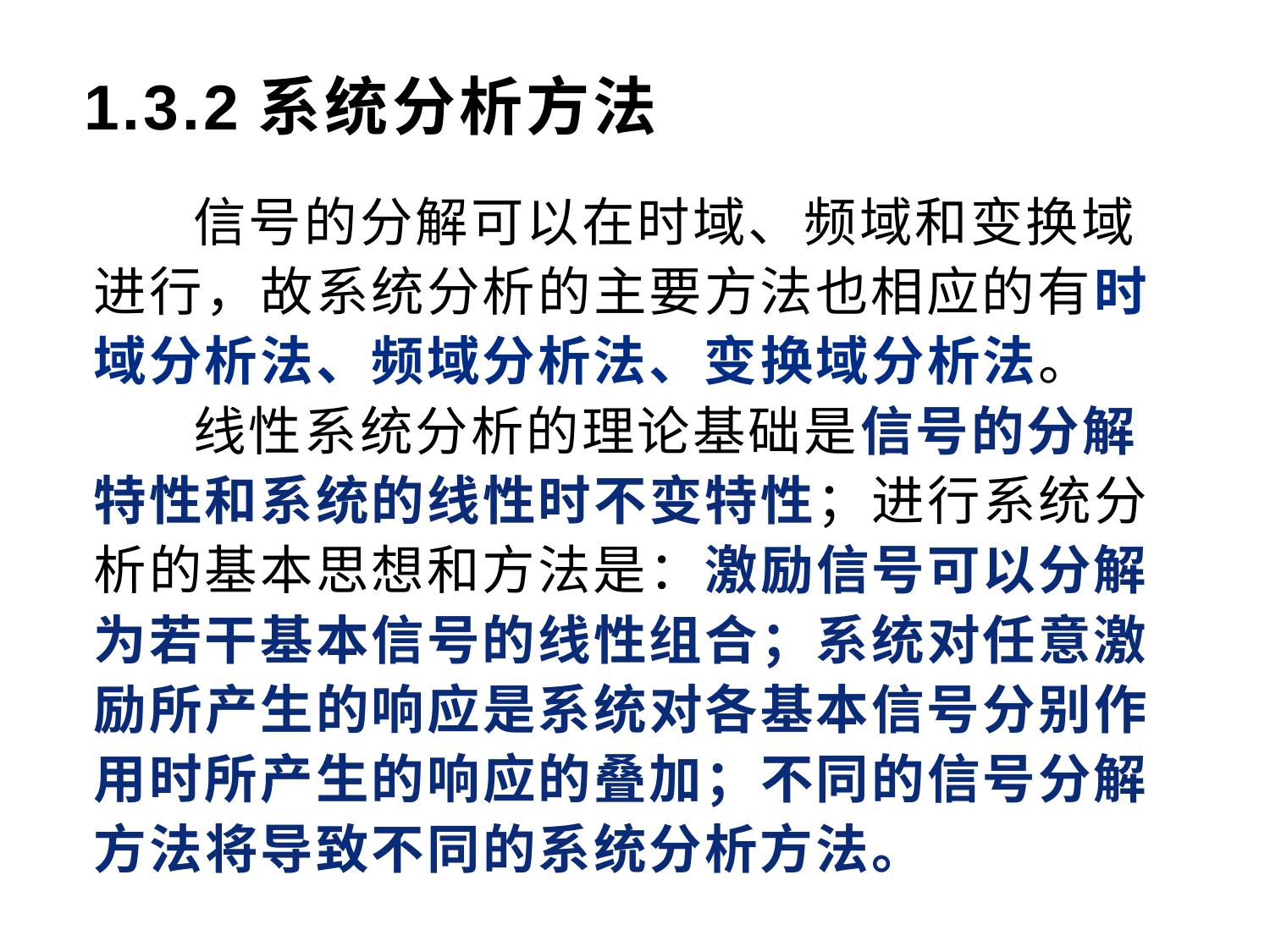

# 1.3.2系统分析方法
      信号的分解可以在时域、频域和变换域进行，故系统分析的主要方法也相应的有时域分析法、频域分析法、变换域分析法。
      线性系统分析的理论基础是信号的分解特性和系统的线性时不变特性；进行系统分析的基本思想和方法是：激励信号可以分解为若干基本信号的线性组合；系统对任意激励所产生的响应是系统对各基本信号分别作用时所产生的响应的叠加；不同的信号分解方法将导致不同的系统分析方法。